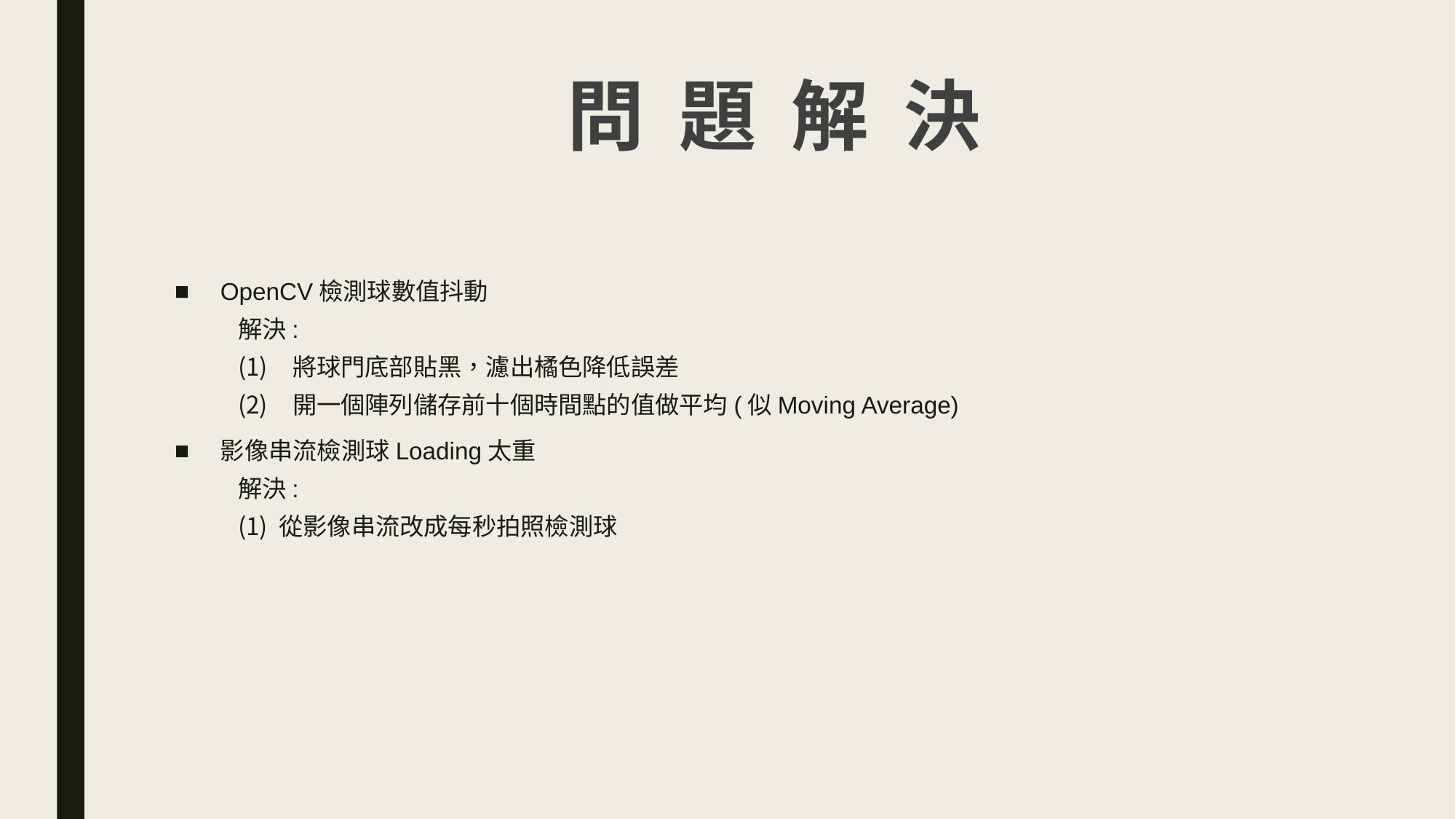

問  題  解  決
OpenCV檢測球數值抖動
解決:
將球門底部貼黑，濾出橘色降低誤差
開一個陣列儲存前十個時間點的值做平均(似Moving Average)
影像串流檢測球Loading太重
解決:
從影像串流改成每秒拍照檢測球